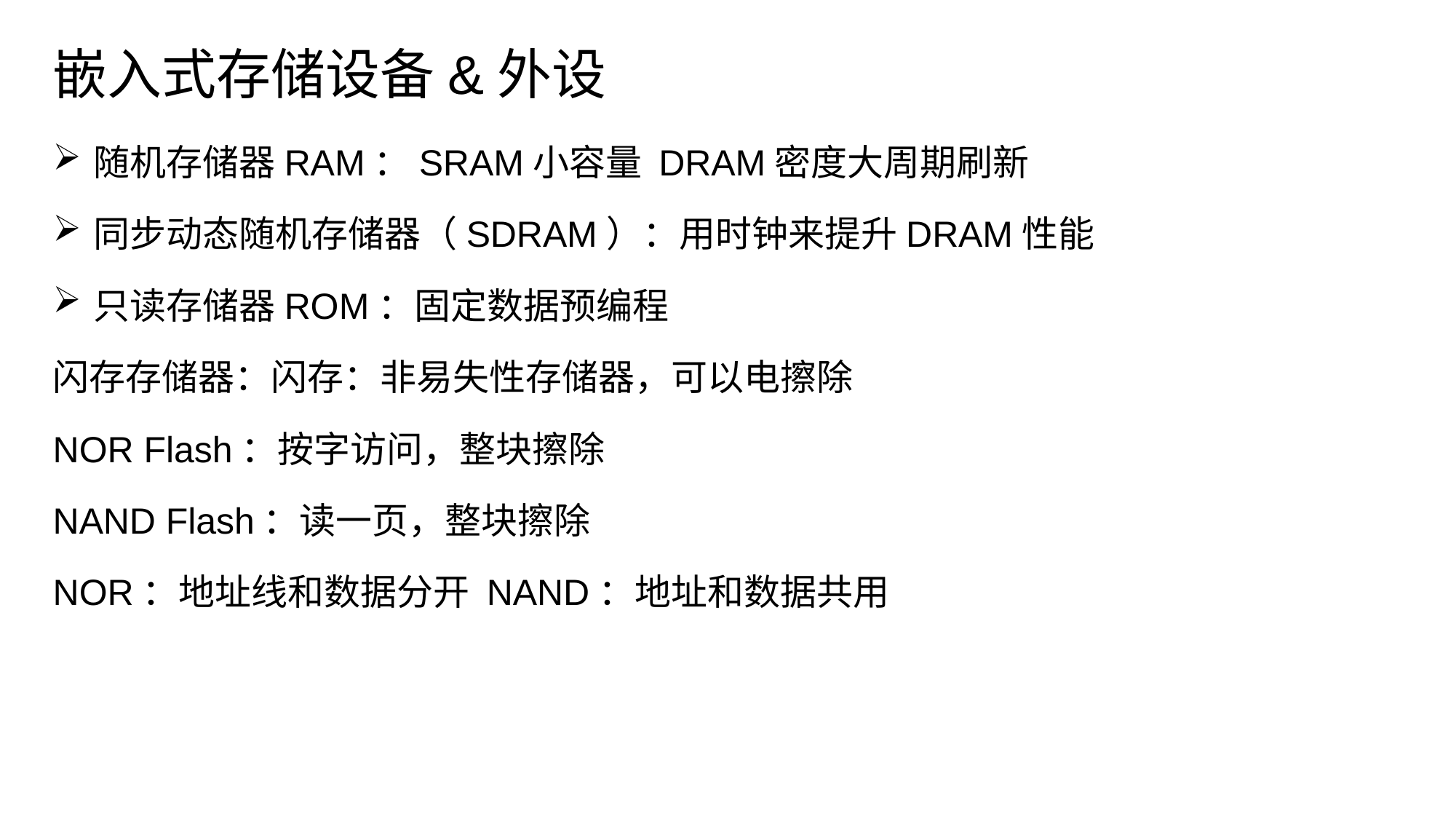

# 嵌入式存储设备&外设
随机存储器RAM：SRAM小容量 DRAM密度大周期刷新
同步动态随机存储器（SDRAM）：用时钟来提升DRAM性能
只读存储器ROM：固定数据预编程
闪存存储器：闪存：非易失性存储器，可以电擦除
NOR Flash：按字访问，整块擦除
NAND Flash：读一页，整块擦除
NOR：地址线和数据分开 NAND：地址和数据共用

66